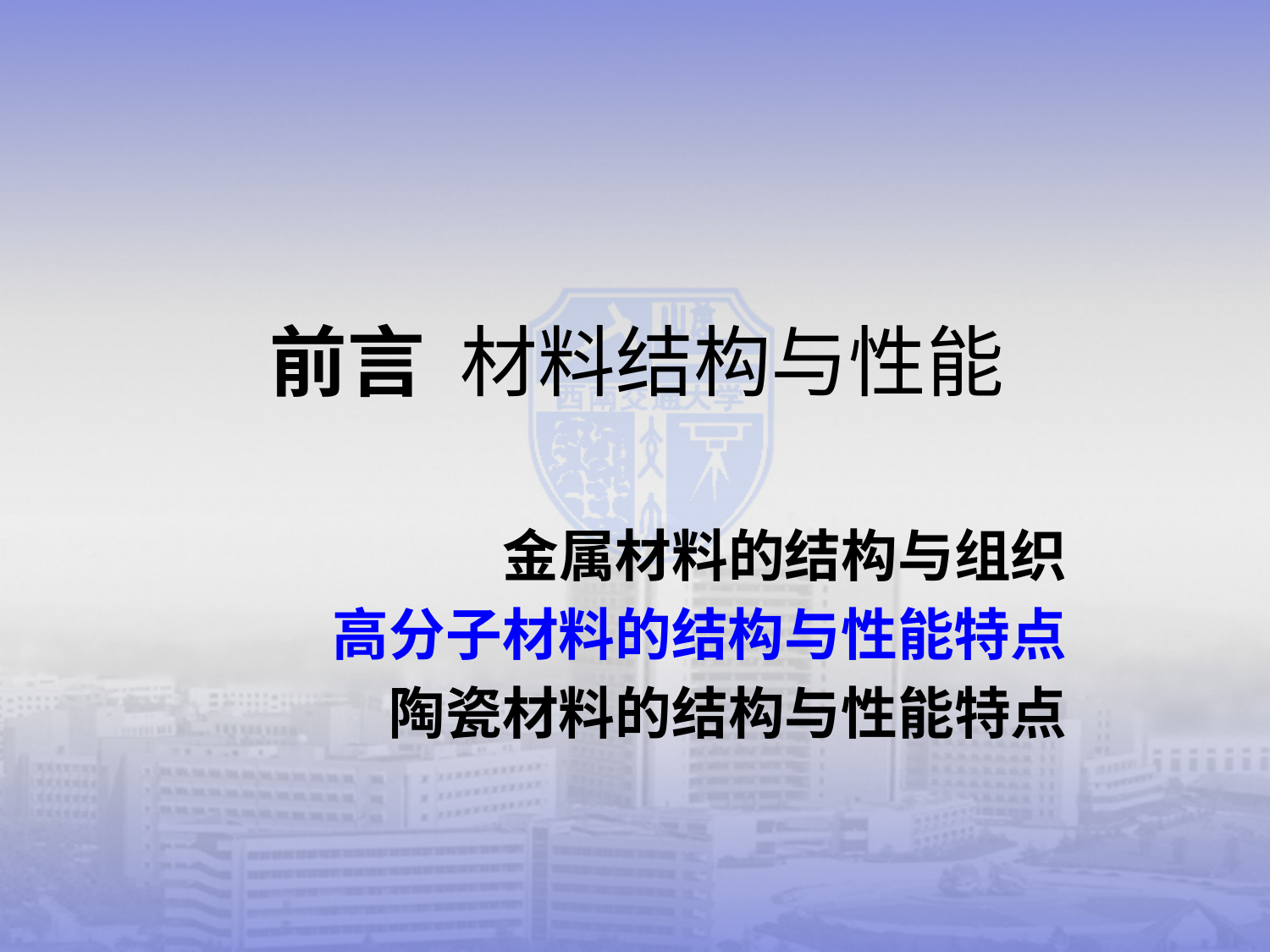

# 前言  材料结构与性能
金属材料的结构与组织
高分子材料的结构与性能特点
陶瓷材料的结构与性能特点